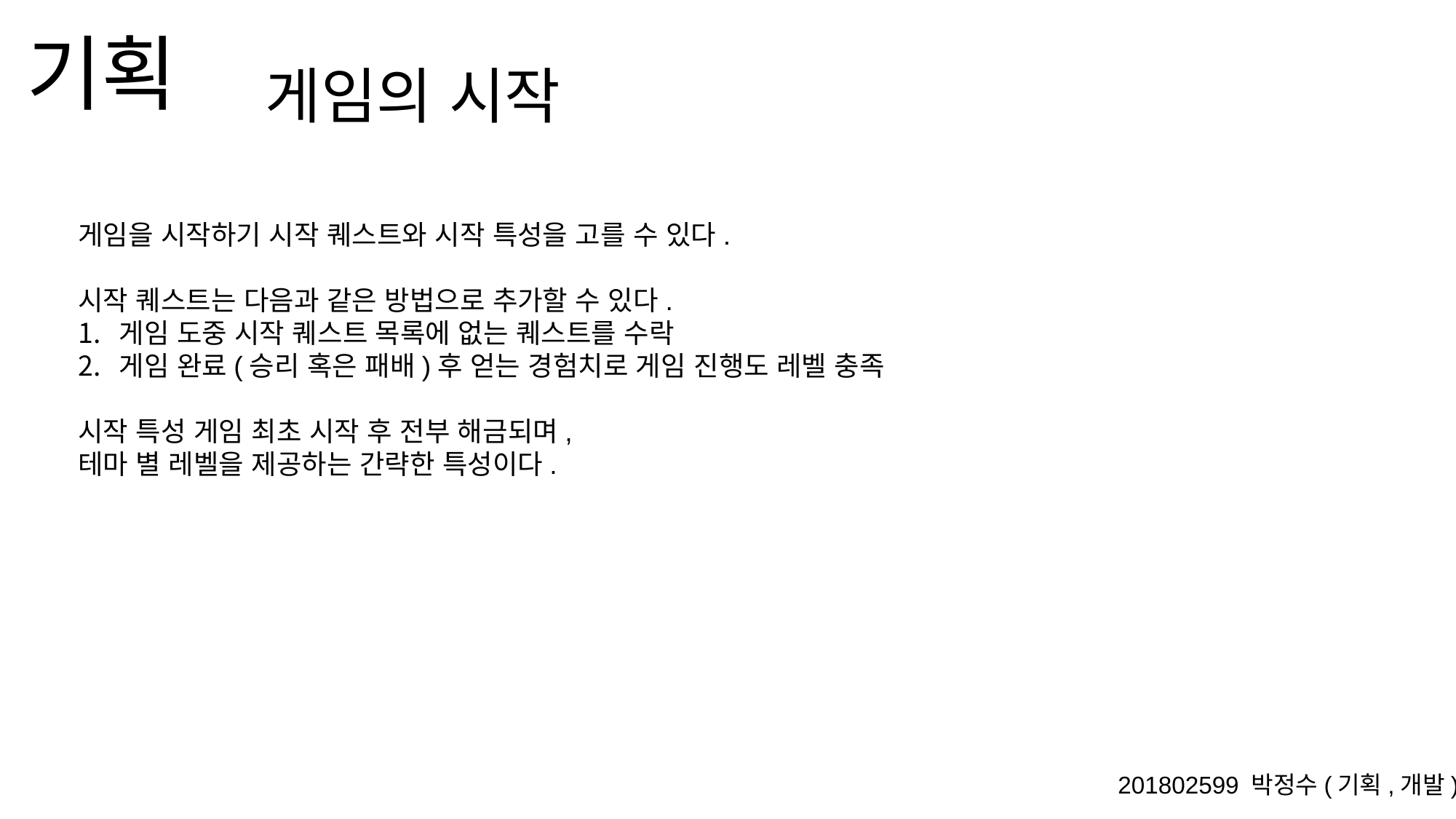

게임의 시작
게임을 시작하기 시작 퀘스트와 시작 특성을 고를 수 있다.

시작 퀘스트는 다음과 같은 방법으로 추가할 수 있다.
게임 도중 시작 퀘스트 목록에 없는 퀘스트를 수락
게임 완료(승리 혹은 패배)후 얻는 경험치로 게임 진행도 레벨 충족

시작 특성 게임 최초 시작 후 전부 해금되며,
테마 별 레벨을 제공하는 간략한 특성이다.